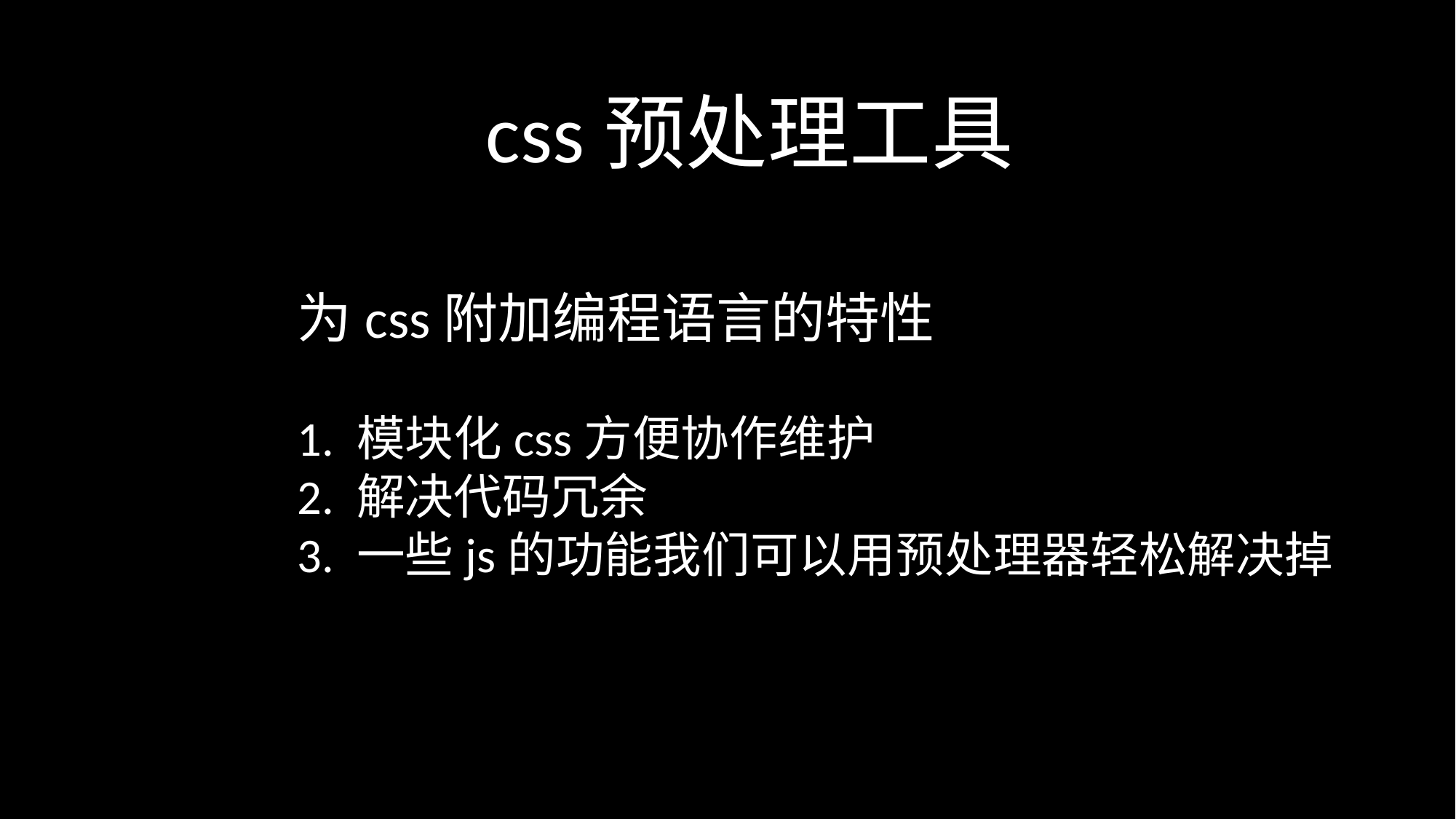

css预处理工具
为css附加编程语言的特性

1. 模块化css方便协作维护
2. 解决代码冗余
3. 一些js的功能我们可以用预处理器轻松解决掉